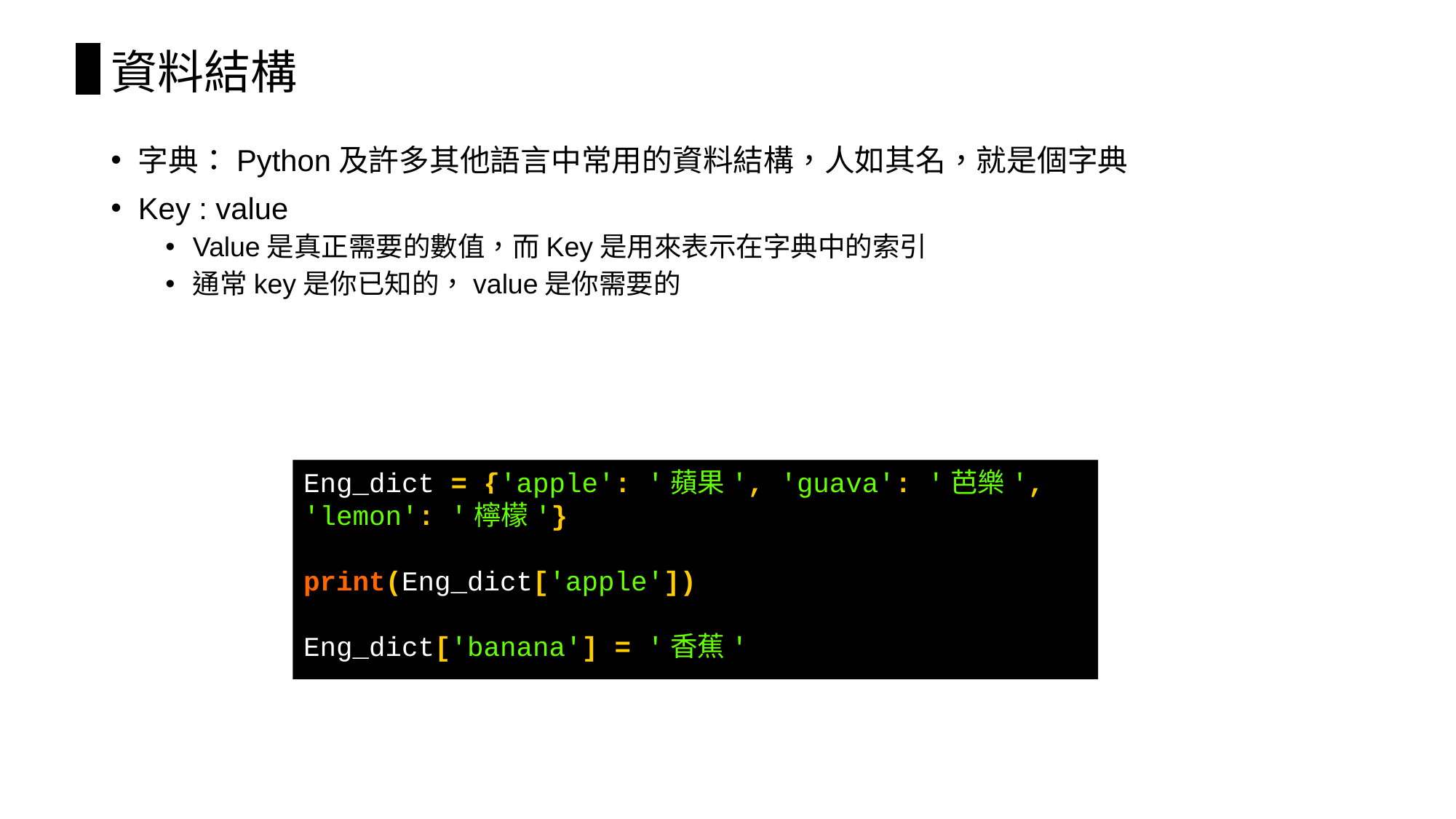

# 資料結構
字典：Python及許多其他語言中常用的資料結構，人如其名，就是個字典
Key : value
Value是真正需要的數值，而Key是用來表示在字典中的索引
通常key是你已知的，value是你需要的
Eng_dict = {'apple': '蘋果', 'guava': '芭樂', 'lemon': '檸檬'}

print(Eng_dict['apple'])

Eng_dict['banana'] = '香蕉'